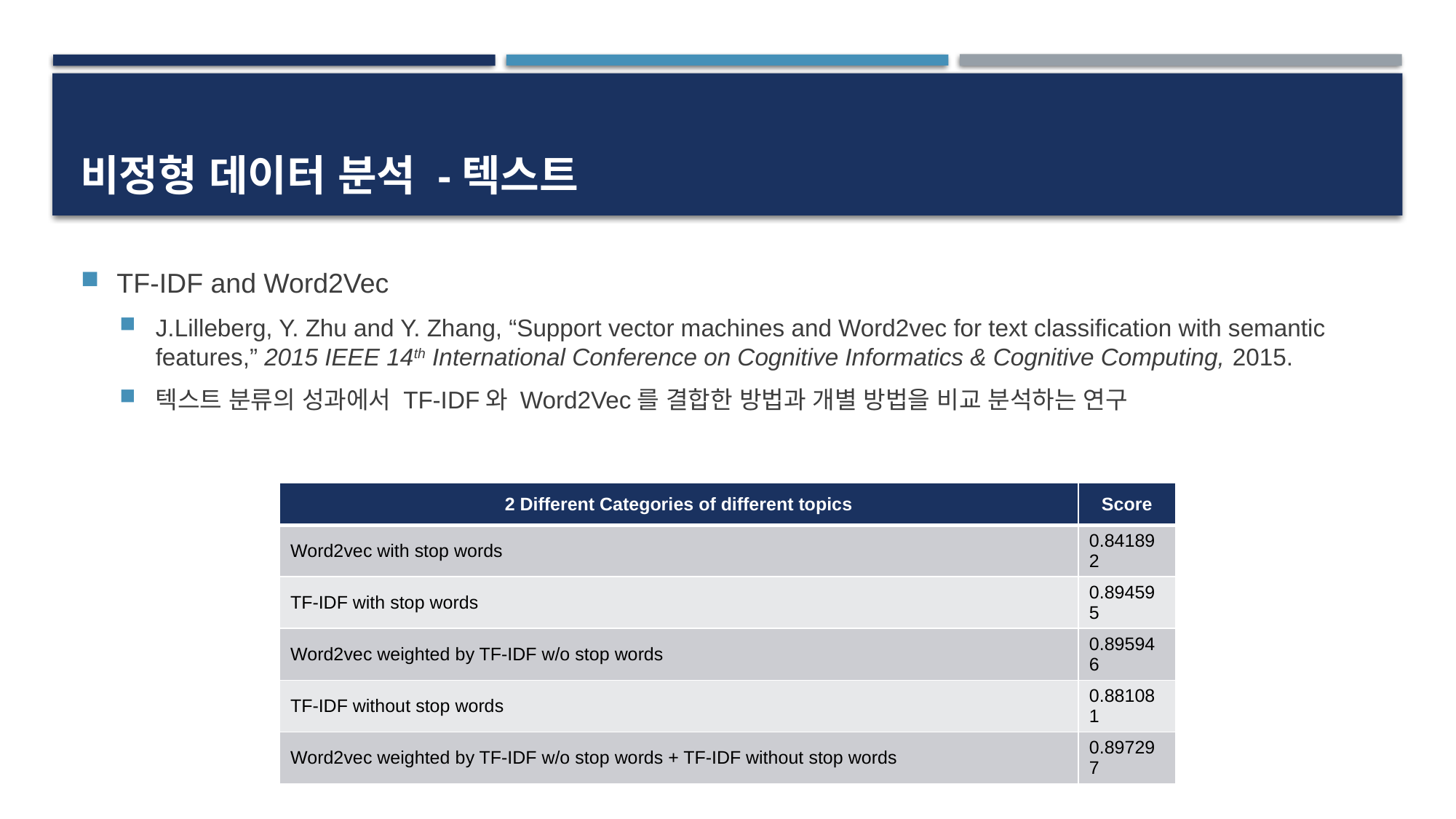

# 비정형 데이터 분석 -텍스트
TF-IDF and Word2Vec
J.Lilleberg, Y. Zhu and Y. Zhang, “Support vector machines and Word2vec for text classification with semantic features,” 2015 IEEE 14th International Conference on Cognitive Informatics & Cognitive Computing, 2015.
텍스트 분류의 성과에서 TF-IDF와 Word2Vec를 결합한 방법과 개별 방법을 비교 분석하는 연구
| 2 Different Categories of different topics | Score |
| --- | --- |
| Word2vec with stop words | 0.841892 |
| TF-IDF with stop words | 0.894595 |
| Word2vec weighted by TF-IDF w/o stop words | 0.895946 |
| TF-IDF without stop words | 0.881081 |
| Word2vec weighted by TF-IDF w/o stop words + TF-IDF without stop words | 0.897297 |